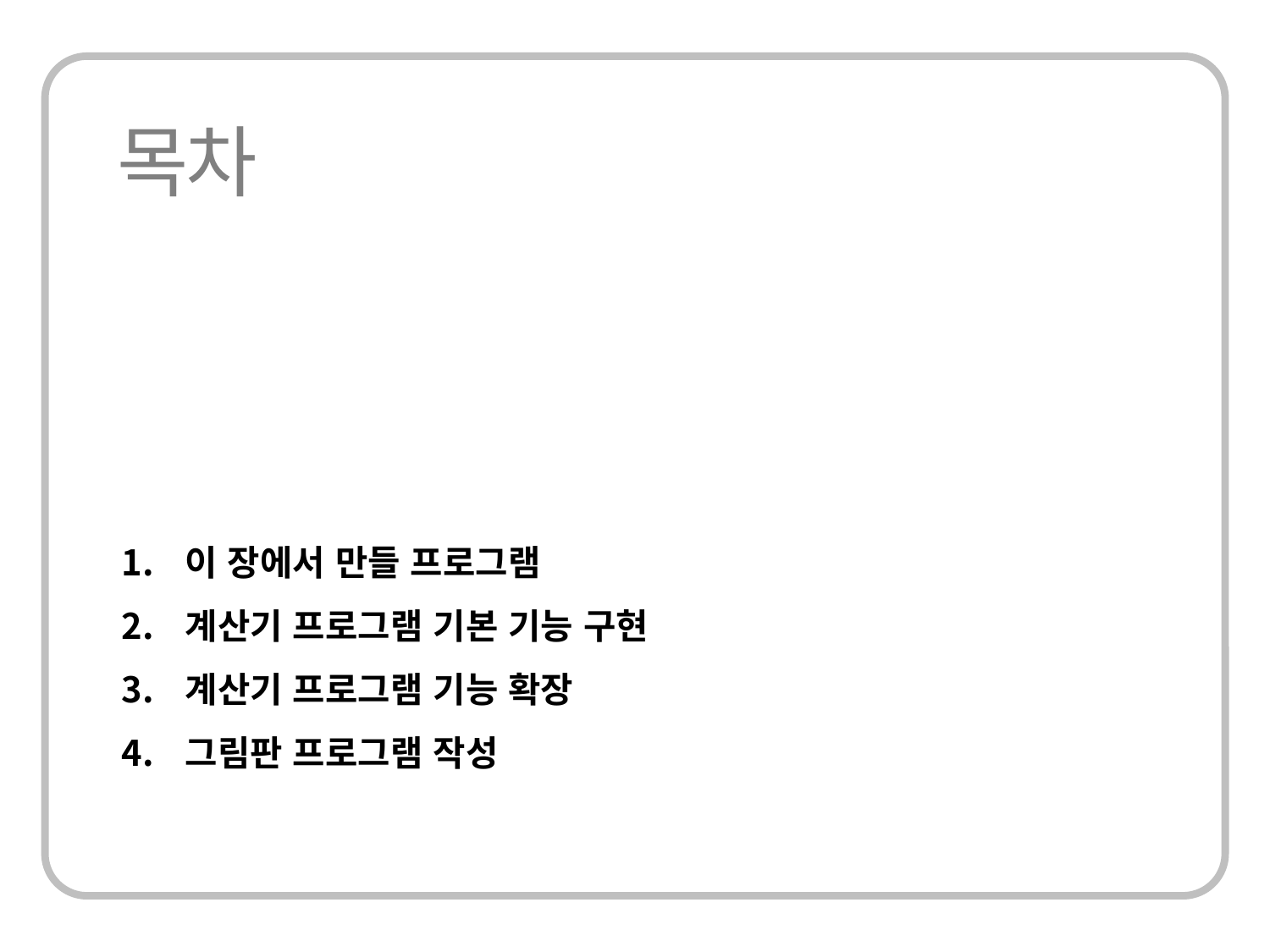

이 장에서 만들 프로그램
계산기 프로그램 기본 기능 구현
계산기 프로그램 기능 확장
그림판 프로그램 작성